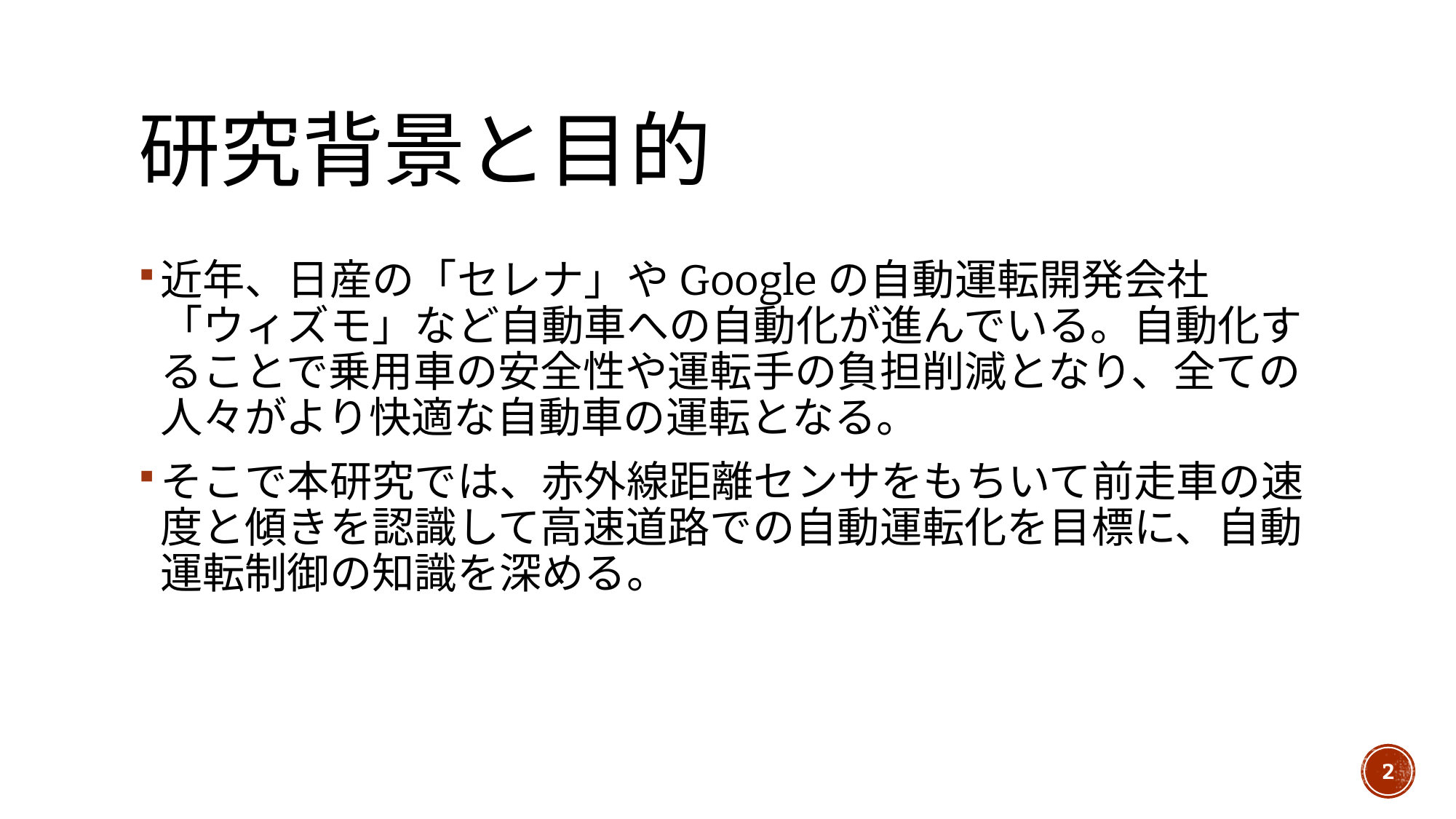

# 研究背景と目的
近年、日産の「セレナ」やGoogleの自動運転開発会社「ウィズモ」など自動車への自動化が進んでいる。自動化することで乗用車の安全性や運転手の負担削減となり、全ての人々がより快適な自動車の運転となる。
そこで本研究では、赤外線距離センサをもちいて前走車の速度と傾きを認識して高速道路での自動運転化を目標に、自動運転制御の知識を深める。

2